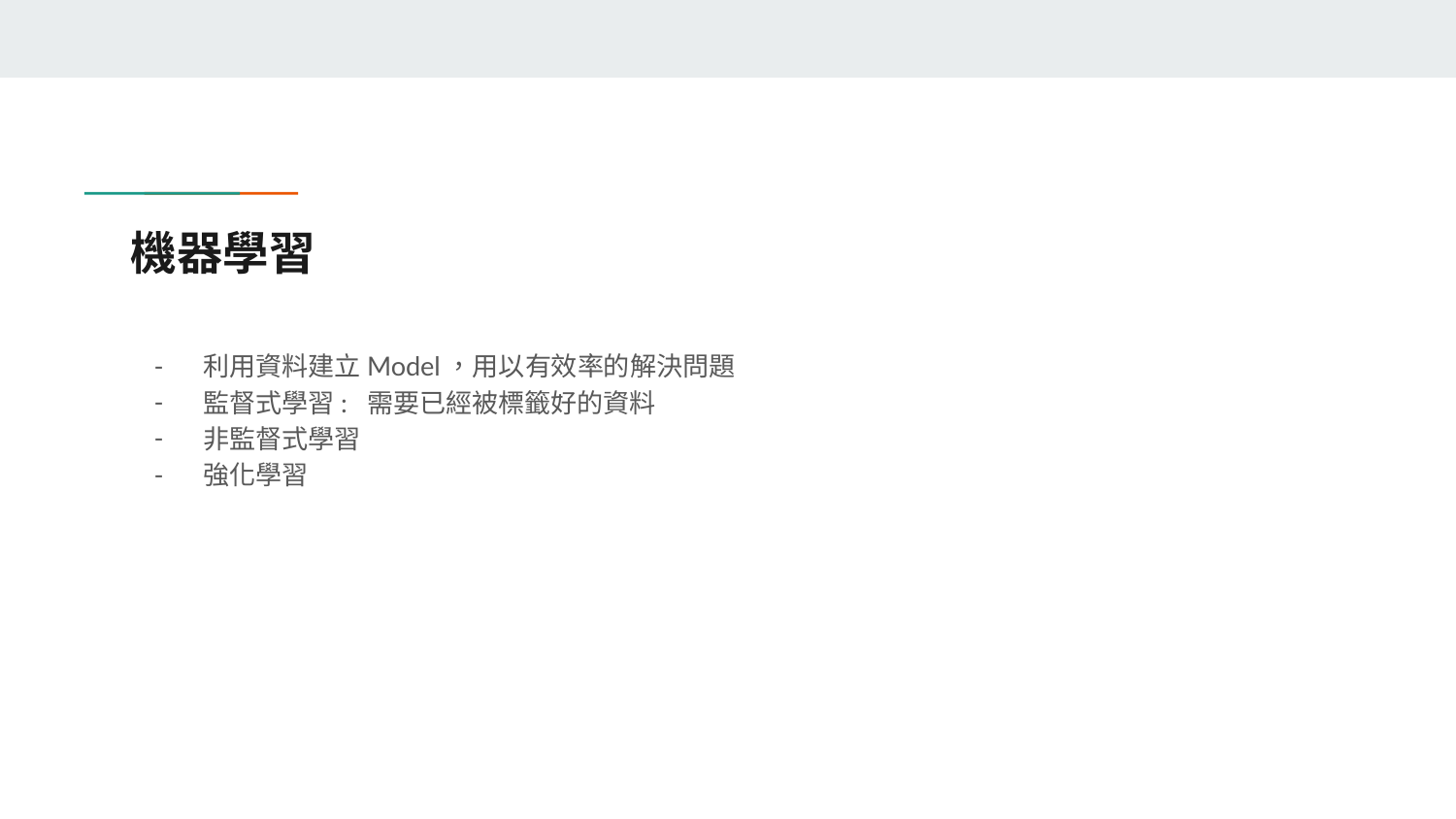

# 機器學習
利用資料建立Model，用以有效率的解決問題
監督式學習:  需要已經被標籤好的資料
非監督式學習
強化學習